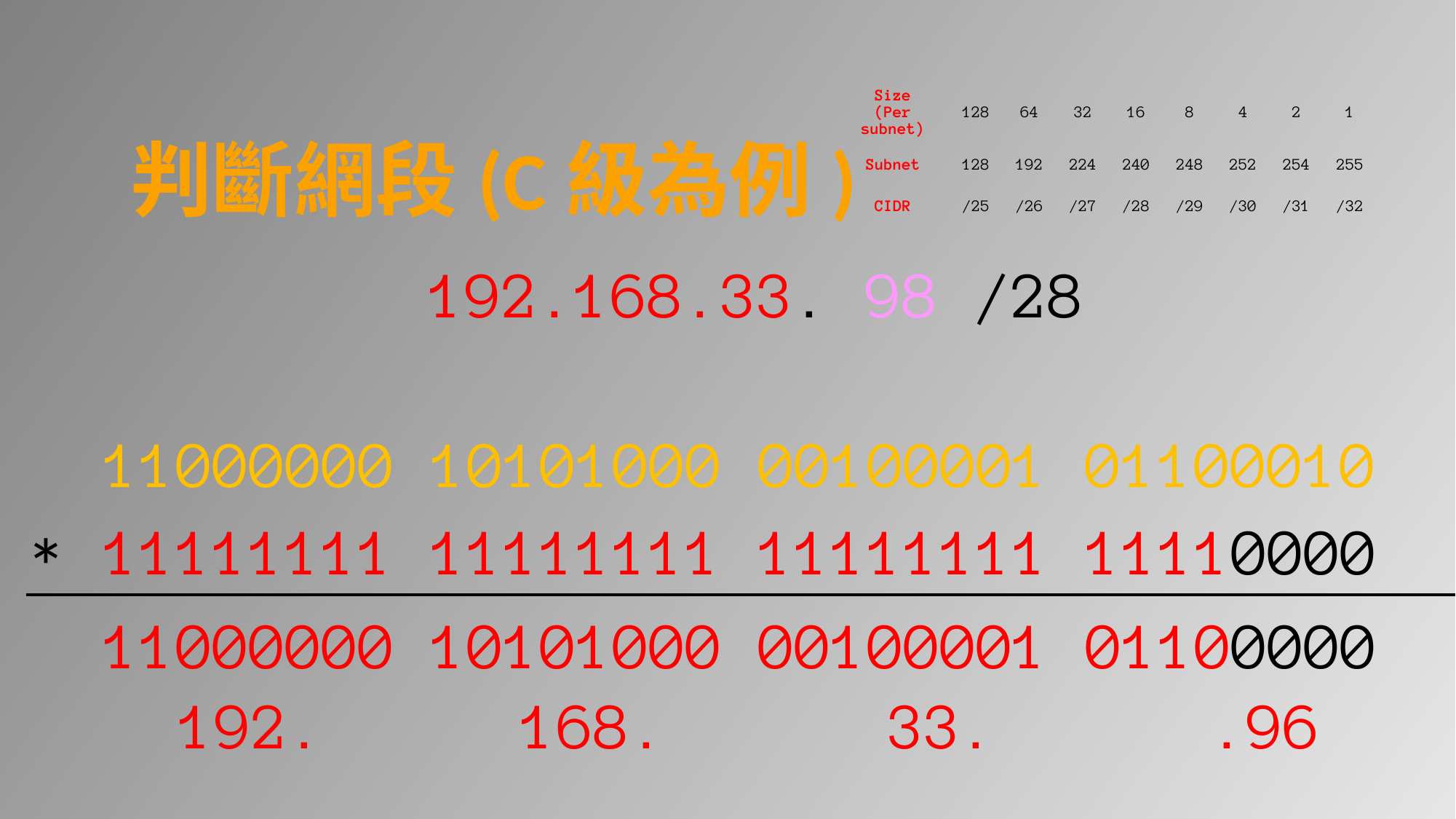

| Size (Per subnet) | 128 | 64 | 32 | 16 | 8 | 4 | 2 | 1 |
| --- | --- | --- | --- | --- | --- | --- | --- | --- |
| Subnet | 128 | 192 | 224 | 240 | 248 | 252 | 254 | 255 |
| CIDR | /25 | /26 | /27 | /28 | /29 | /30 | /31 | /32 |
判斷網段(C級為例)
192.168.33. 98 /28
11000000 10101000 00100001 01100010
11111111 11111111 11111111 11110000
*
11000000 10101000 00100001 01100000
.96
33.
168.
192.